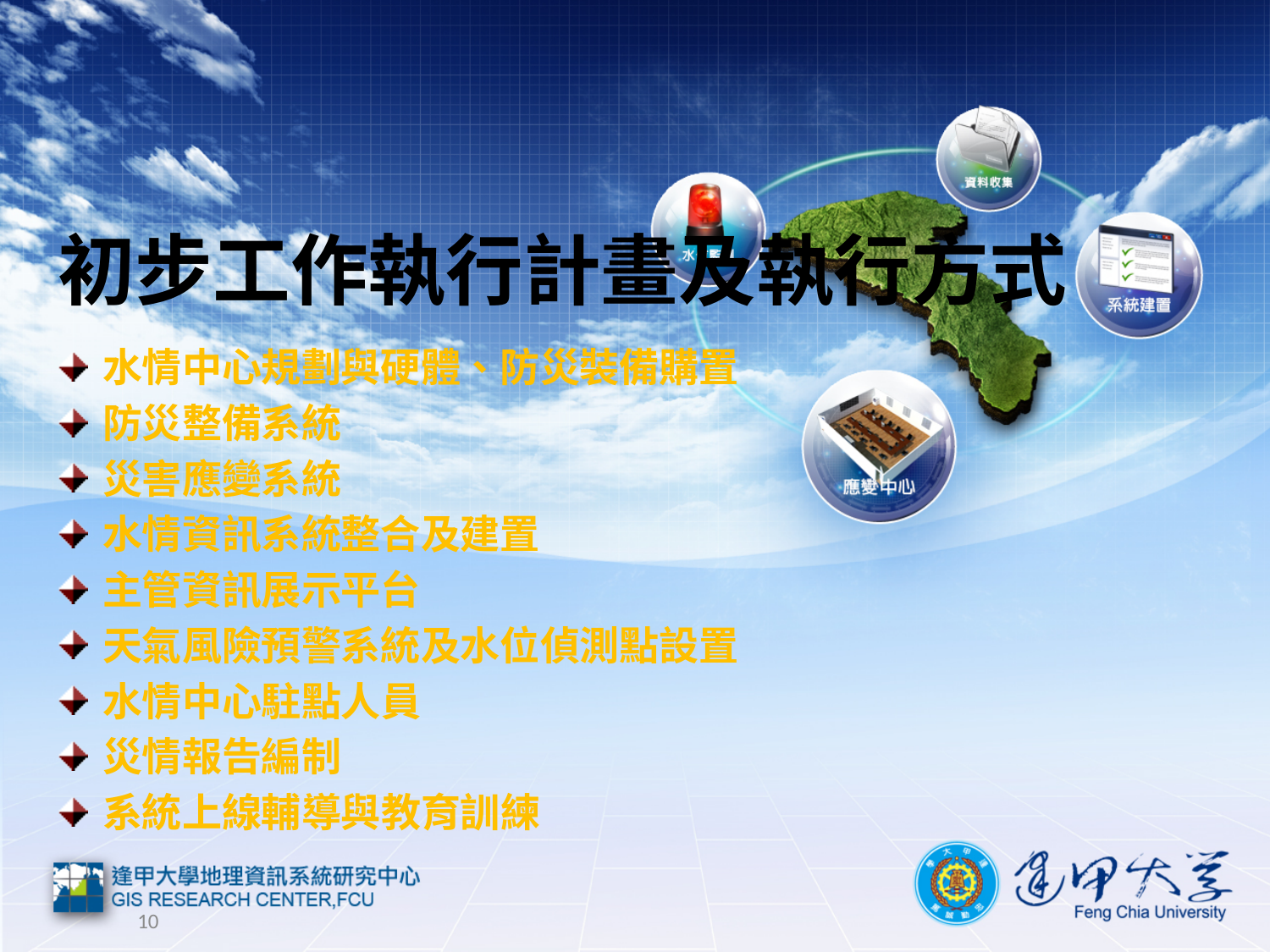

# 初步工作執行計畫及執行方式
水情中心規劃與硬體、防災裝備購置
防災整備系統
災害應變系統
水情資訊系統整合及建置
主管資訊展示平台
天氣風險預警系統及水位偵測點設置
水情中心駐點人員
災情報告編制
系統上線輔導與教育訓練
10